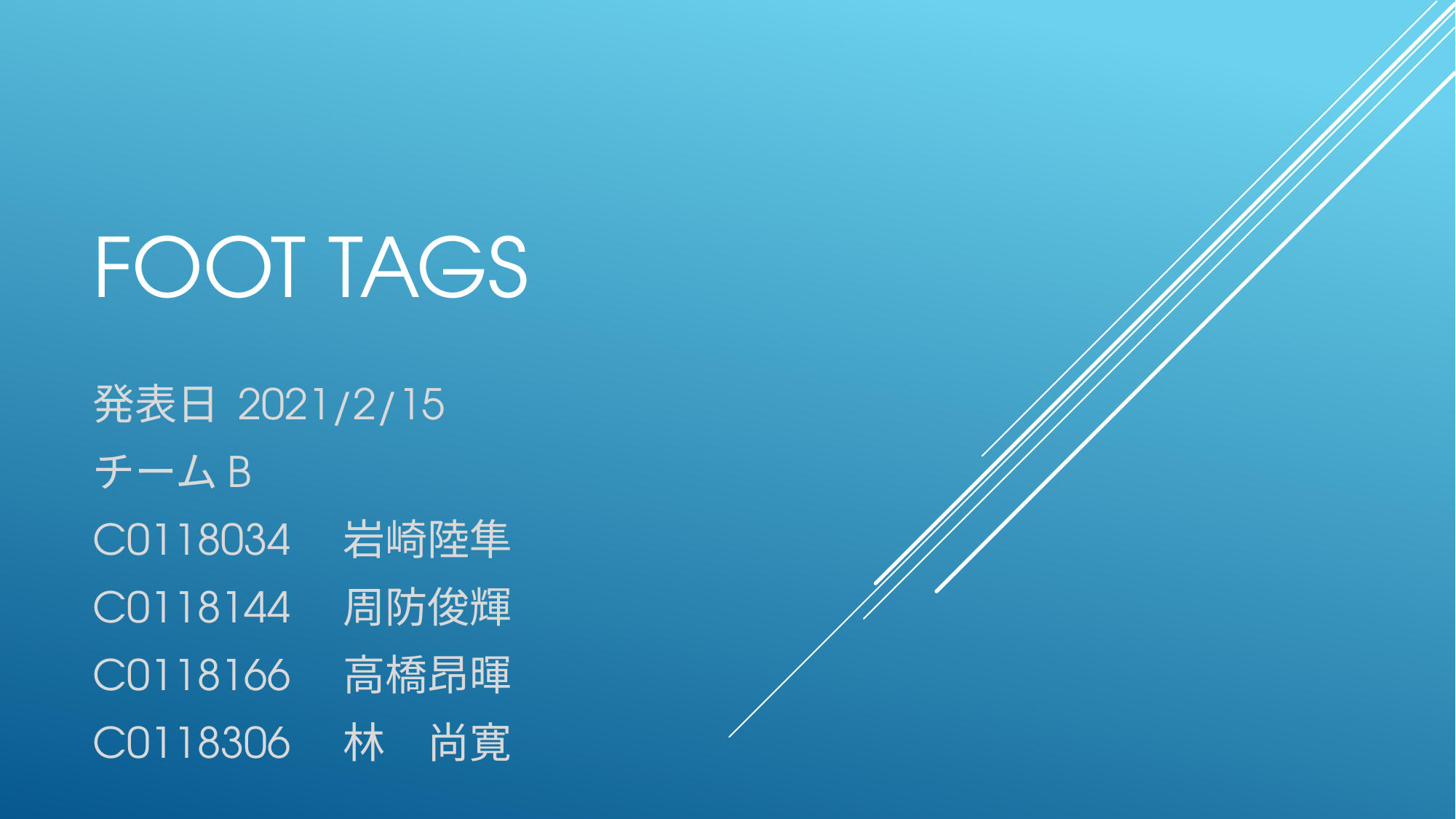

# foot TAgs
発表日 2021/2/15
チームB
C0118034　岩崎陸隼
C0118144　周防俊輝
C0118166　高橋昂暉
C0118306　林　尚寛